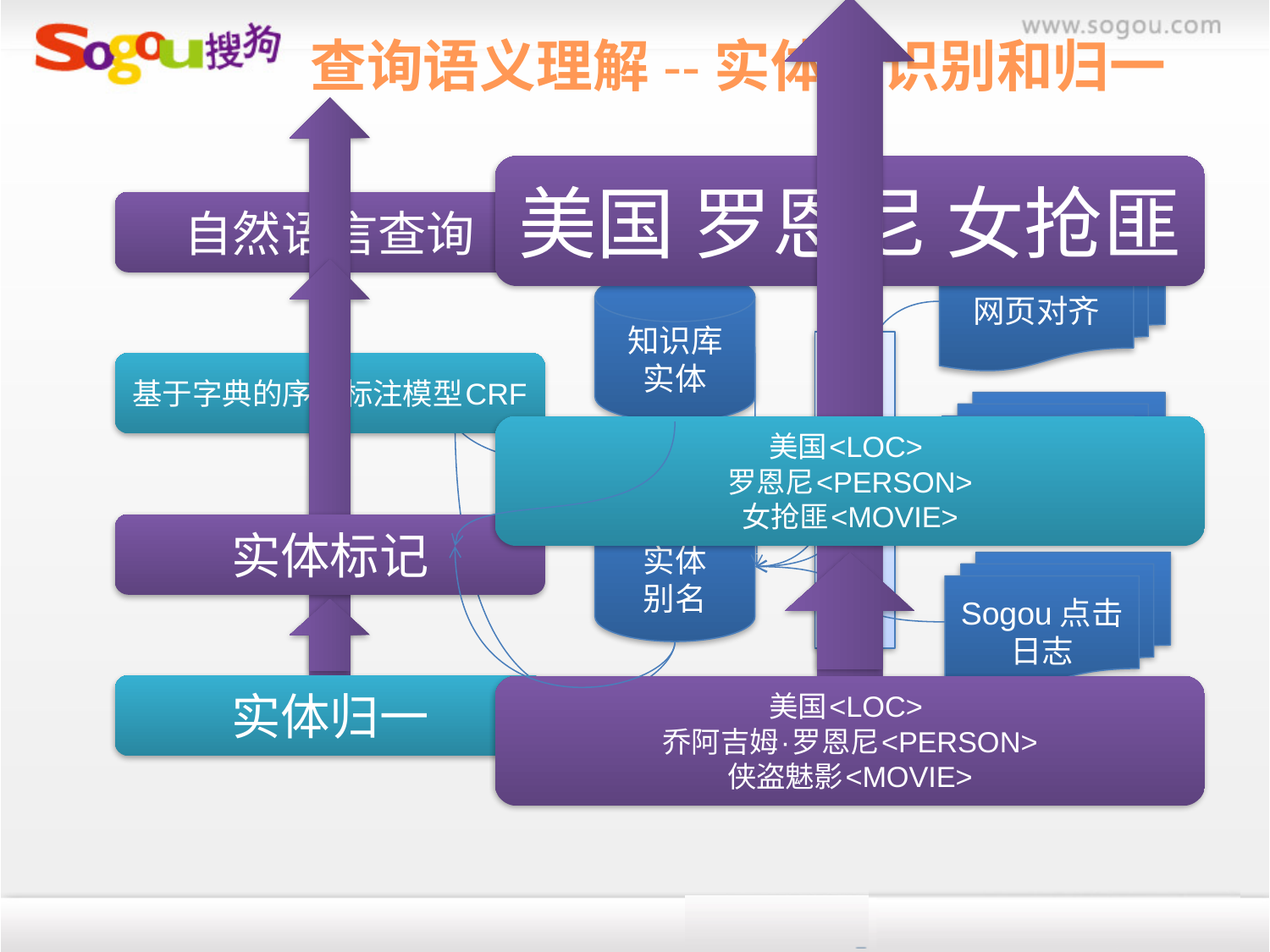

# 查询语义理解--实体的识别和归一
美国 罗恩尼 女抢匪
美国<LOC>
罗恩尼<PERSON>
女抢匪<MOVIE>
美国<LOC>
乔阿吉姆·罗恩尼<PERSON>
侠盗魅影<MOVIE>
自然语言查询
基于字典的序列标注模型CRF
实体标记
实体归一
网页对齐
知识库
实体
基于规则的挖掘策略
百科
实体
别名
Sogou点击日志